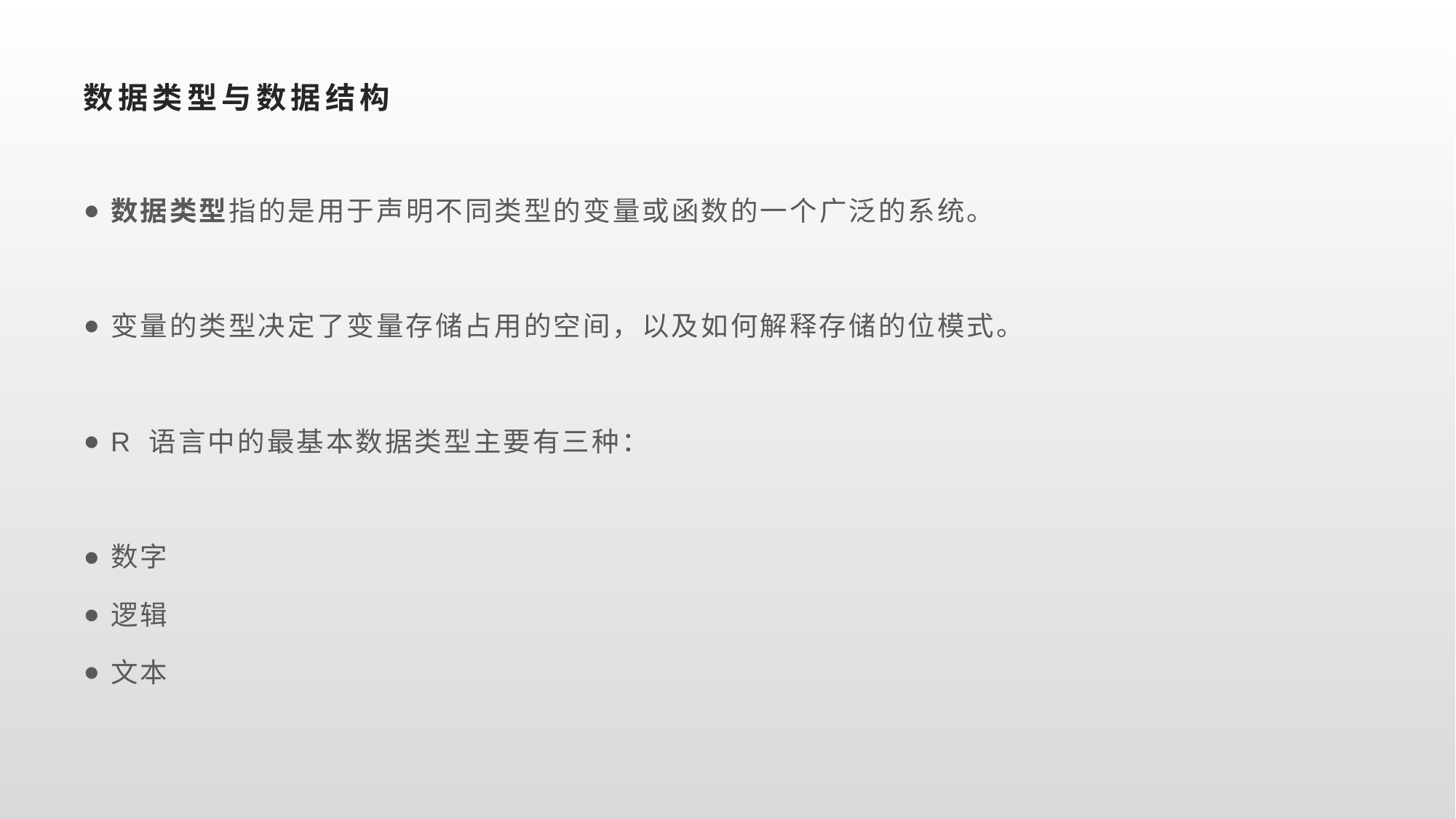

# 数据类型与数据结构
数据类型指的是用于声明不同类型的变量或函数的一个广泛的系统。

变量的类型决定了变量存储占用的空间，以及如何解释存储的位模式。

R 语言中的最基本数据类型主要有三种：

数字
逻辑
文本